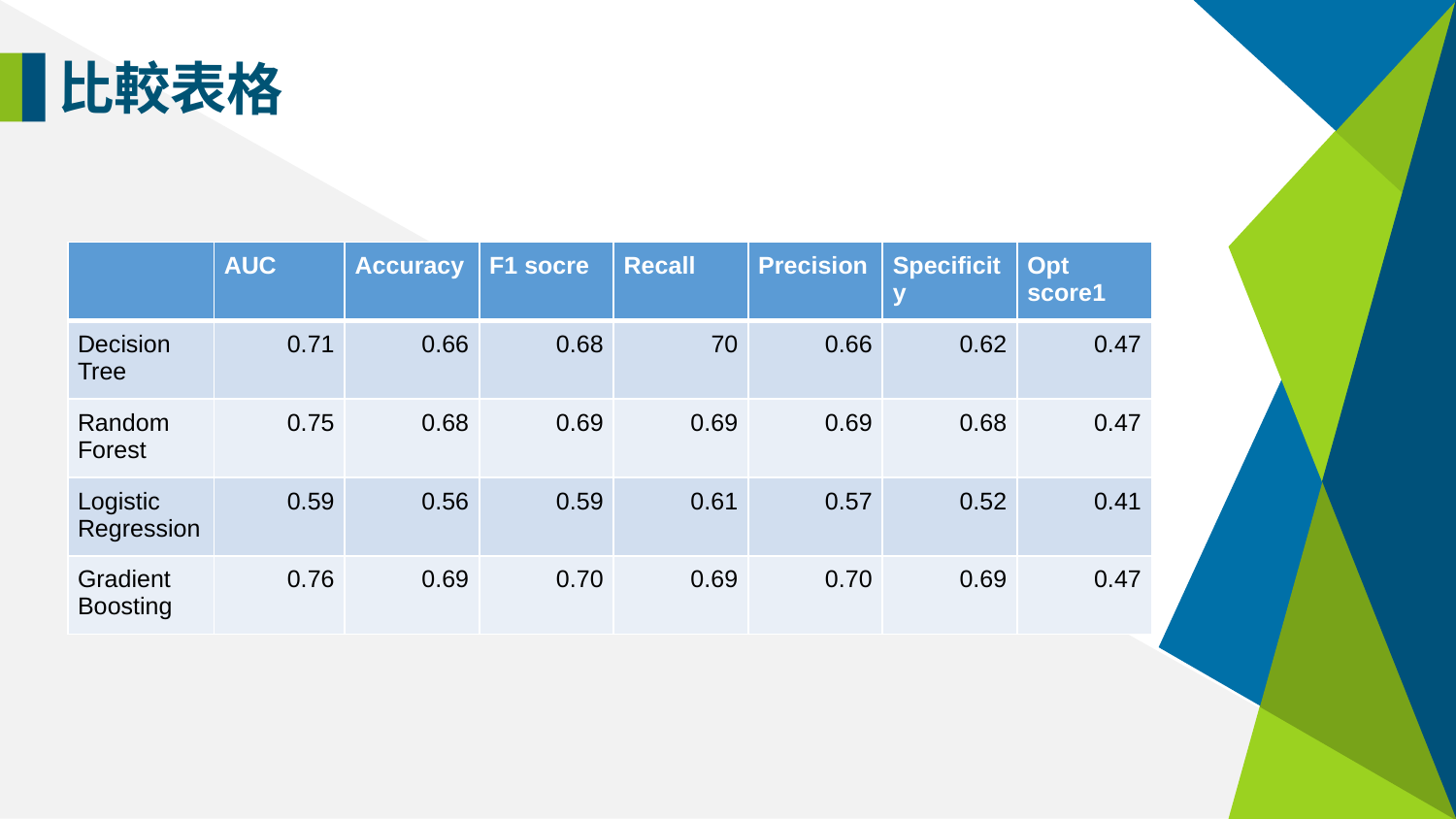

比較表格

|  | AUC | Accuracy | F1 socre | Recall | Precision | Specificity | Opt score1 |
| --- | --- | --- | --- | --- | --- | --- | --- |
| Decision Tree | 0.71 | 0.66 | 0.68 | 70 | 0.66 | 0.62 | 0.47 |
| Random Forest | 0.75 | 0.68 | 0.69 | 0.69 | 0.69 | 0.68 | 0.47 |
| Logistic Regression | 0.59 | 0.56 | 0.59 | 0.61 | 0.57 | 0.52 | 0.41 |
| Gradient Boosting | 0.76 | 0.69 | 0.70 | 0.69 | 0.70 | 0.69 | 0.47 |